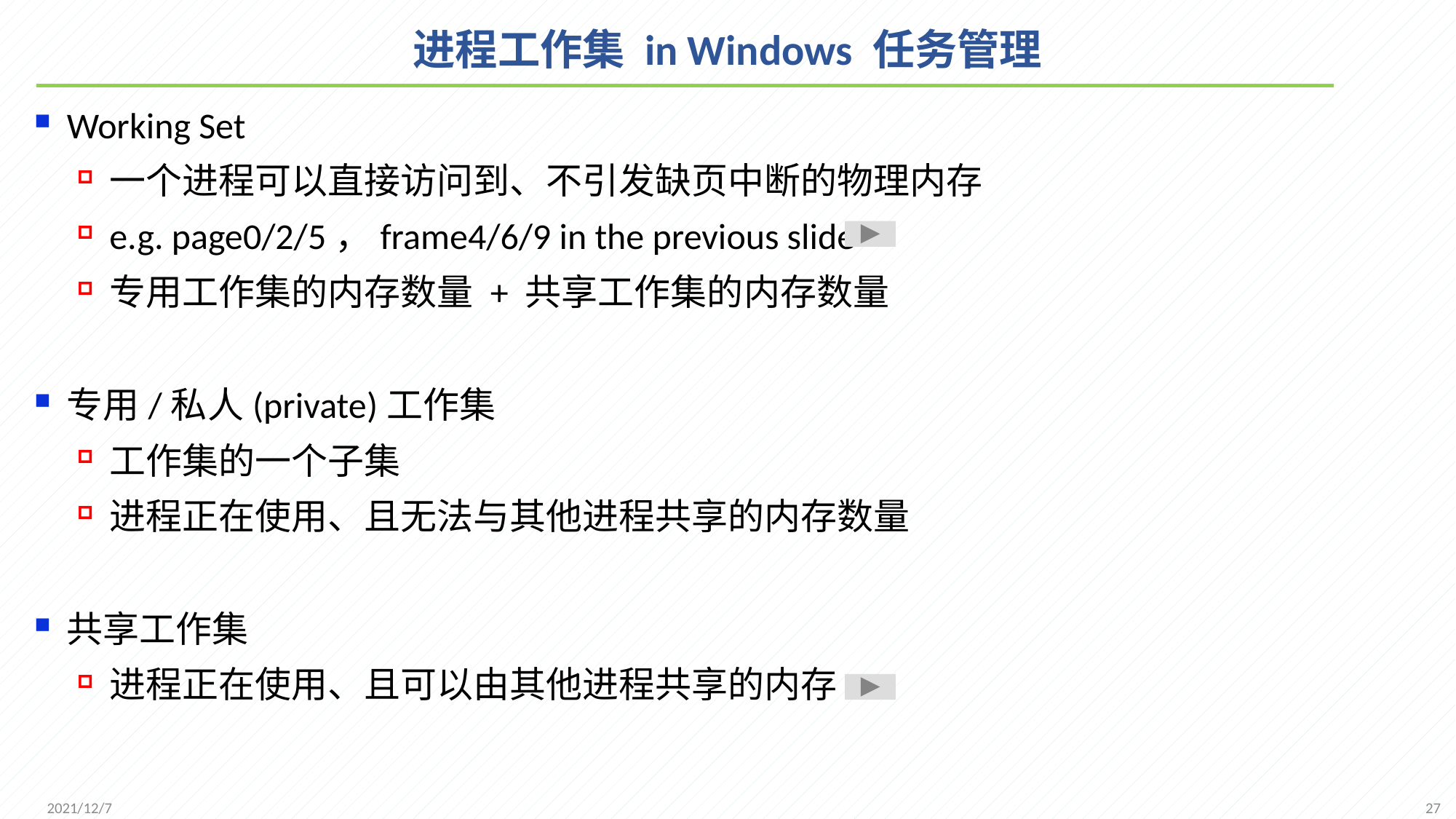

# 进程工作集 in Windows 任务管理
Working Set
一个进程可以直接访问到、不引发缺页中断的物理内存
e.g. page0/2/5，frame4/6/9 in the previous slide
专用工作集的内存数量 + 共享工作集的内存数量

专用/私人(private)工作集
工作集的一个子集
进程正在使用、且无法与其他进程共享的内存数量

共享工作集
进程正在使用、且可以由其他进程共享的内存

27
2021/12/7